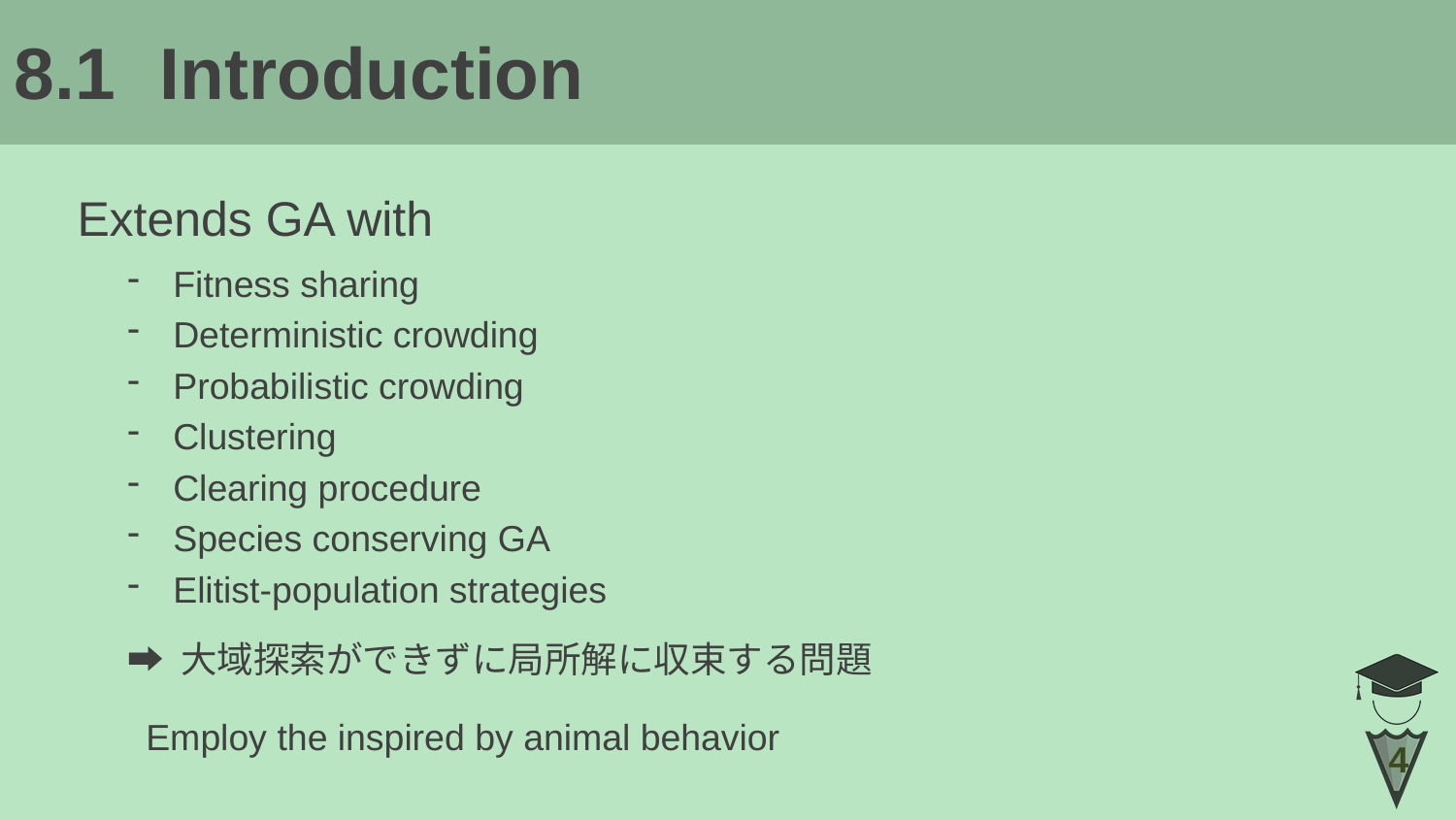

# 8.1	Introduction
Extends GA with
Fitness sharing
Deterministic crowding
Probabilistic crowding
Clustering
Clearing procedure
Species conserving GA
Elitist-population strategies
➡ 大域探索ができずに局所解に収束する問題
Employ the inspired by animal behavior
4